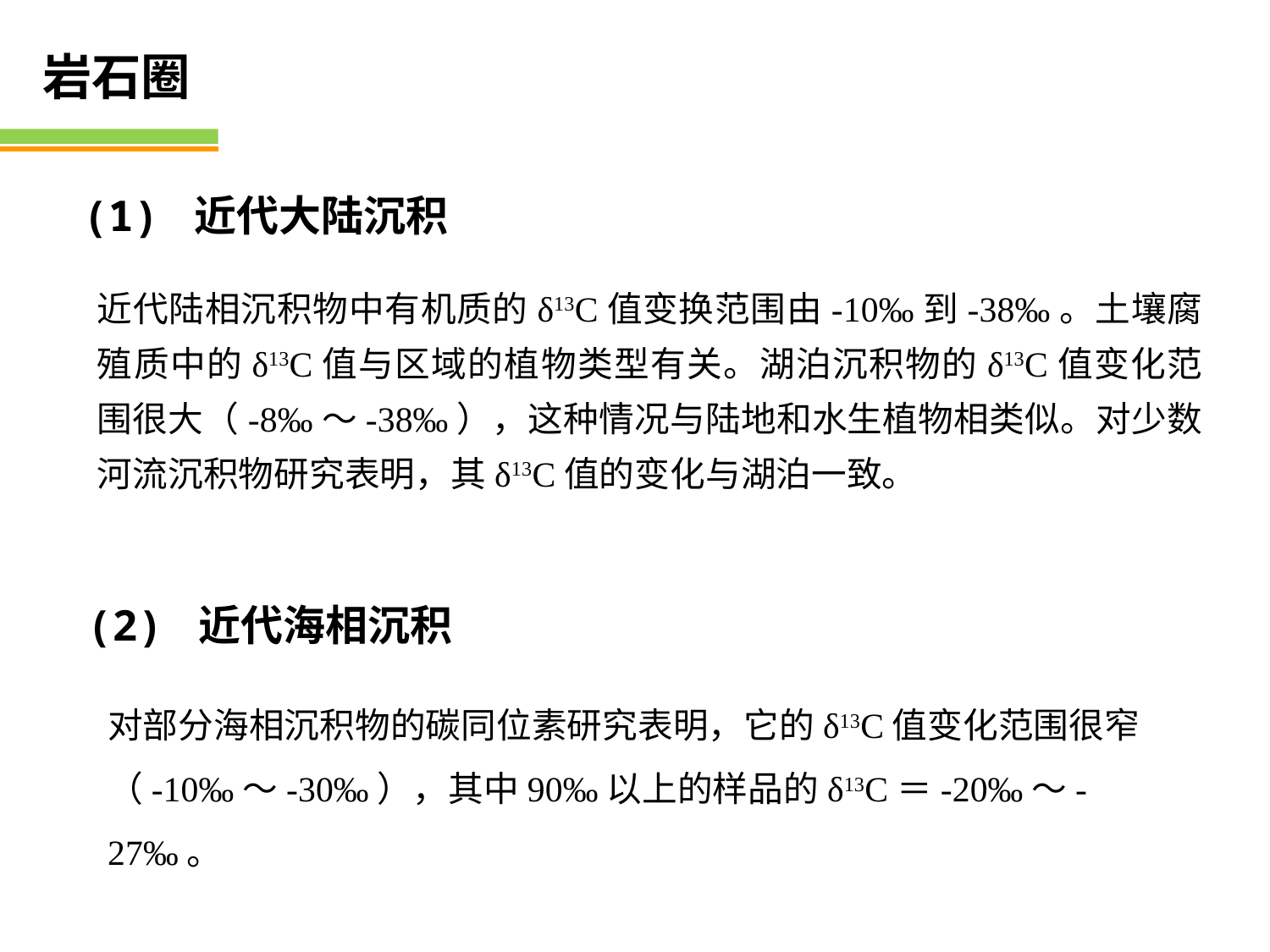

岩石圈

(1) 近代大陆沉积
近代陆相沉积物中有机质的δ13C值变换范围由-10‰到-38‰。土壤腐殖质中的δ13C值与区域的植物类型有关。湖泊沉积物的δ13C值变化范围很大（-8‰～-38‰），这种情况与陆地和水生植物相类似。对少数河流沉积物研究表明，其δ13C值的变化与湖泊一致。
(2) 近代海相沉积
对部分海相沉积物的碳同位素研究表明，它的δ13C值变化范围很窄（-10‰～-30‰），其中90‰以上的样品的δ13C＝-20‰～-27‰。